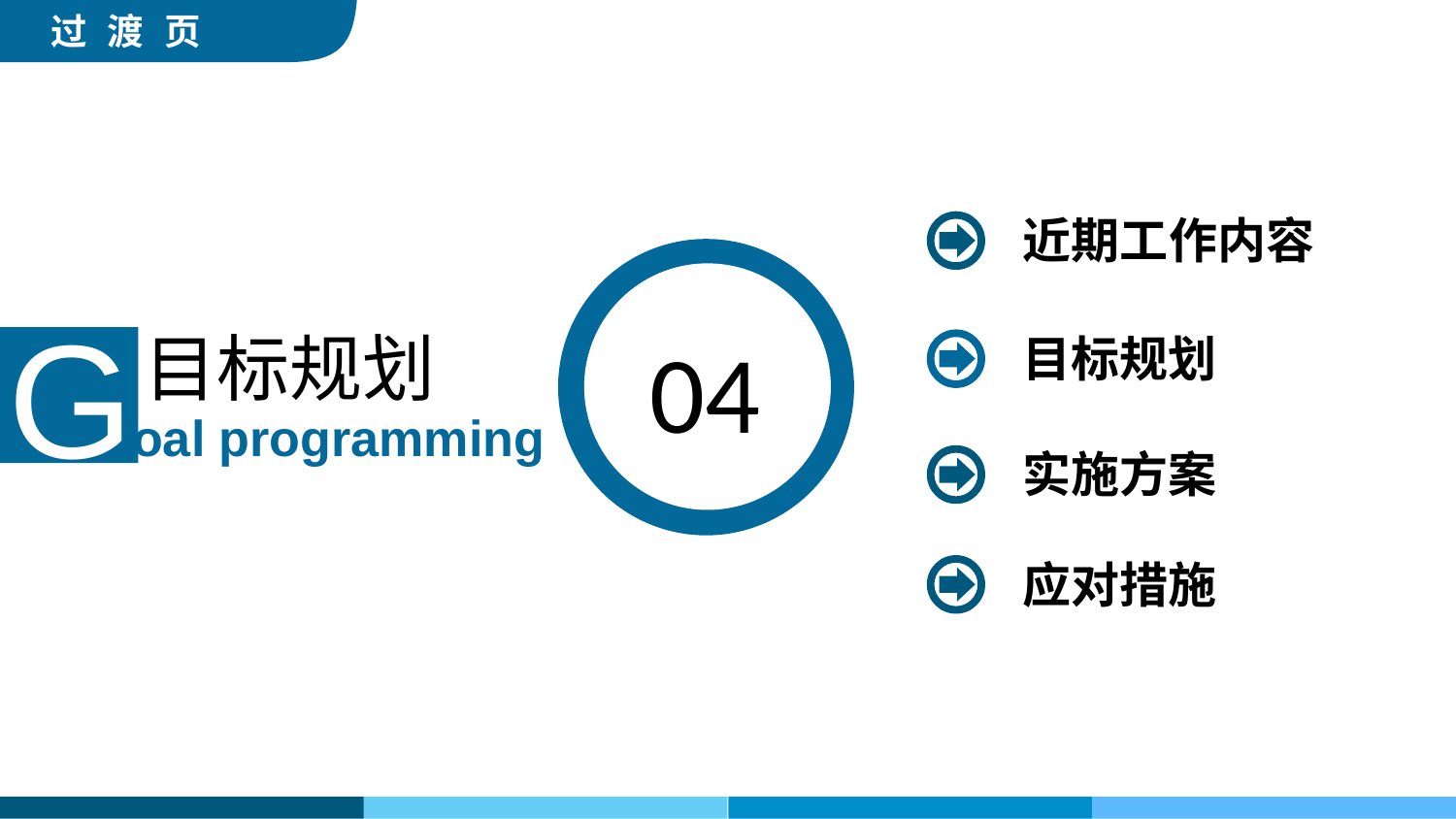

过 渡 页
近期工作内容

04
G
目标规划

oal programming
目标规划

实施方案

应对措施